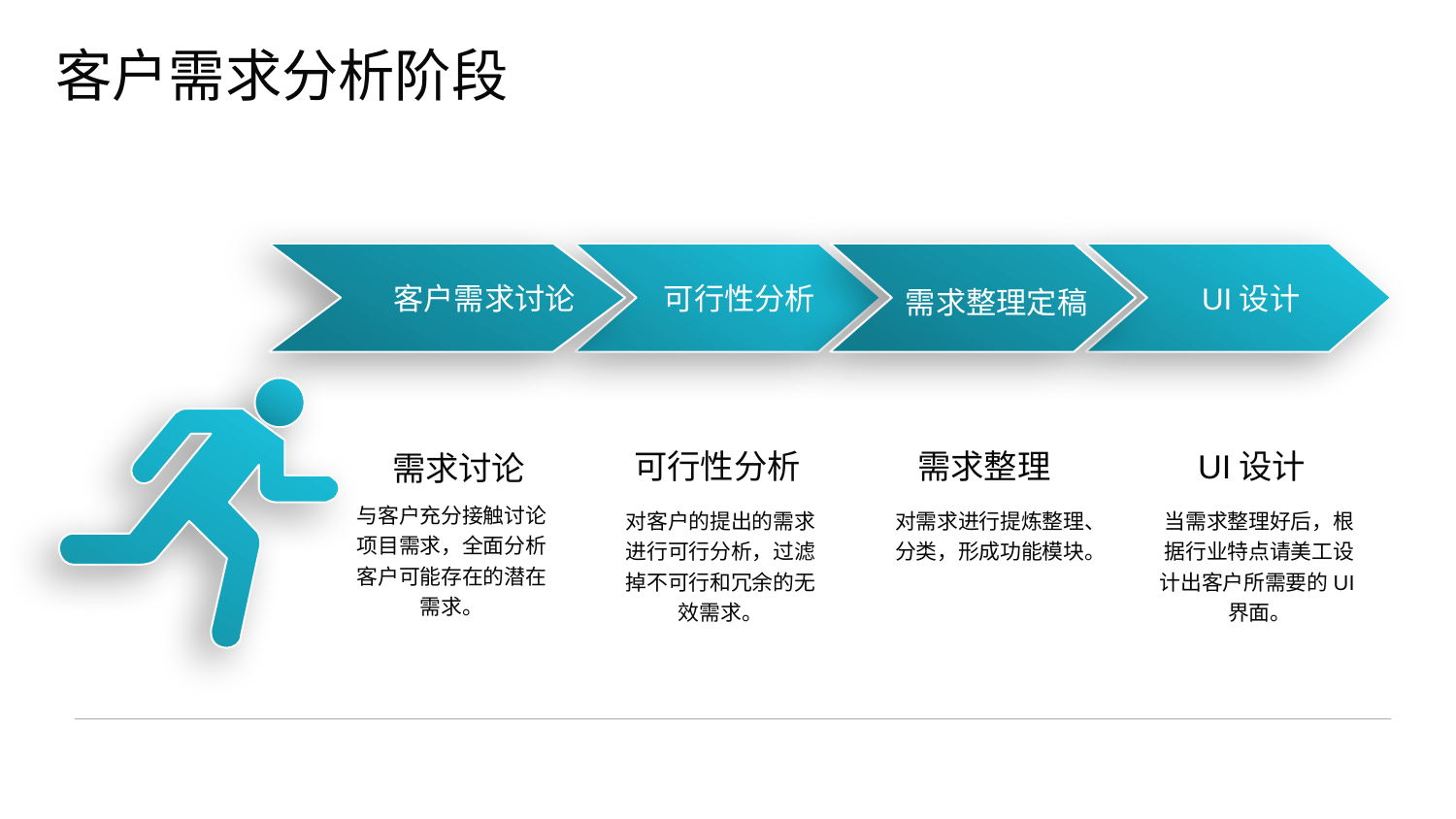

客户需求分析阶段

需求整理定稿
客户需求讨论
可行性分析
UI设计

可行性分析
需求整理
UI设计
需求讨论
与客户充分接触讨论项目需求，全面分析客户可能存在的潜在需求。
对客户的提出的需求进行可行分析，过滤掉不可行和冗余的无效需求。
对需求进行提炼整理、分类，形成功能模块。
当需求整理好后，根据行业特点请美工设计出客户所需要的UI界面。